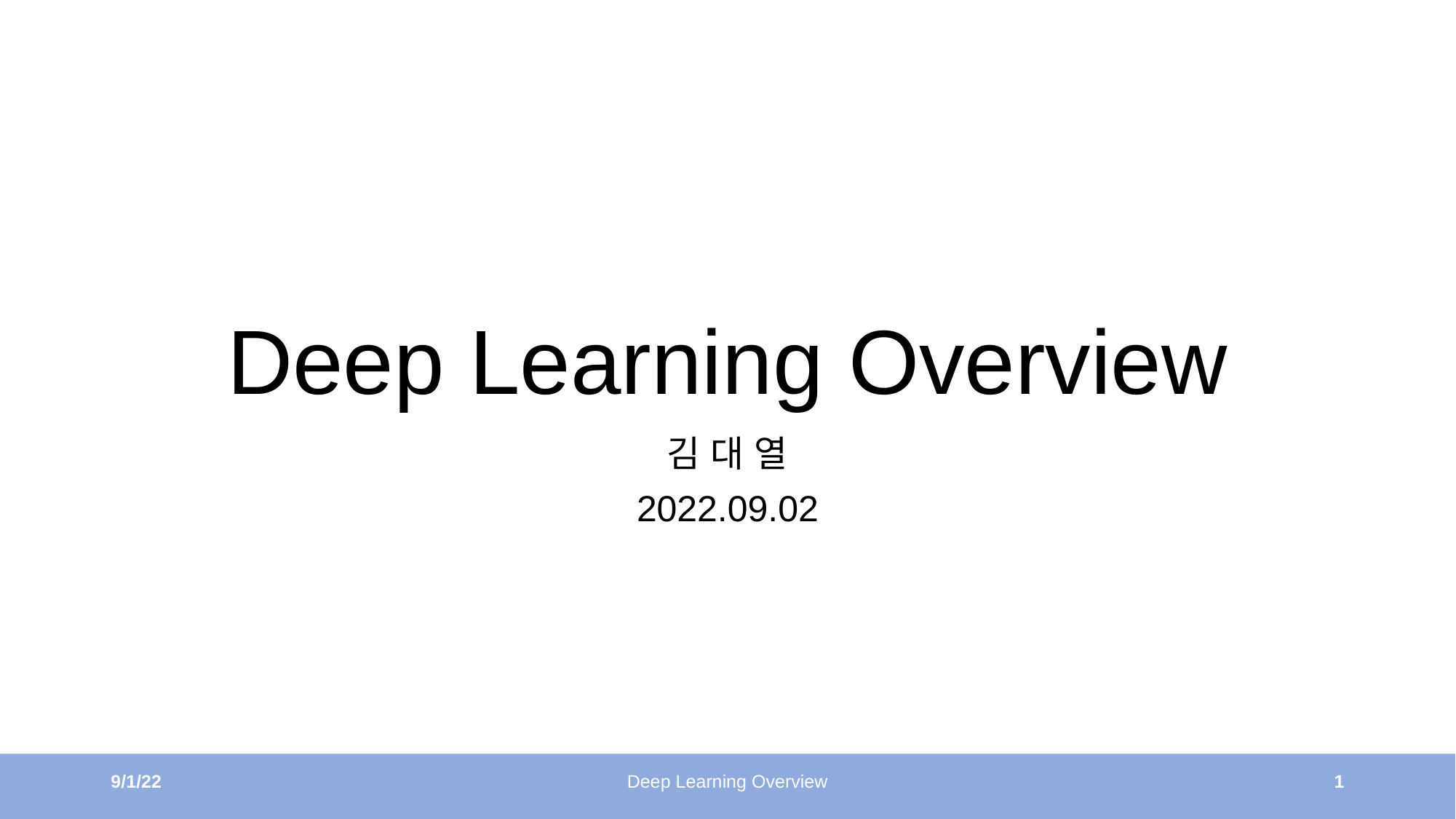

# Deep Learning Overview
김 대 열
2022.09.02
9/1/22
Deep Learning Overview
1